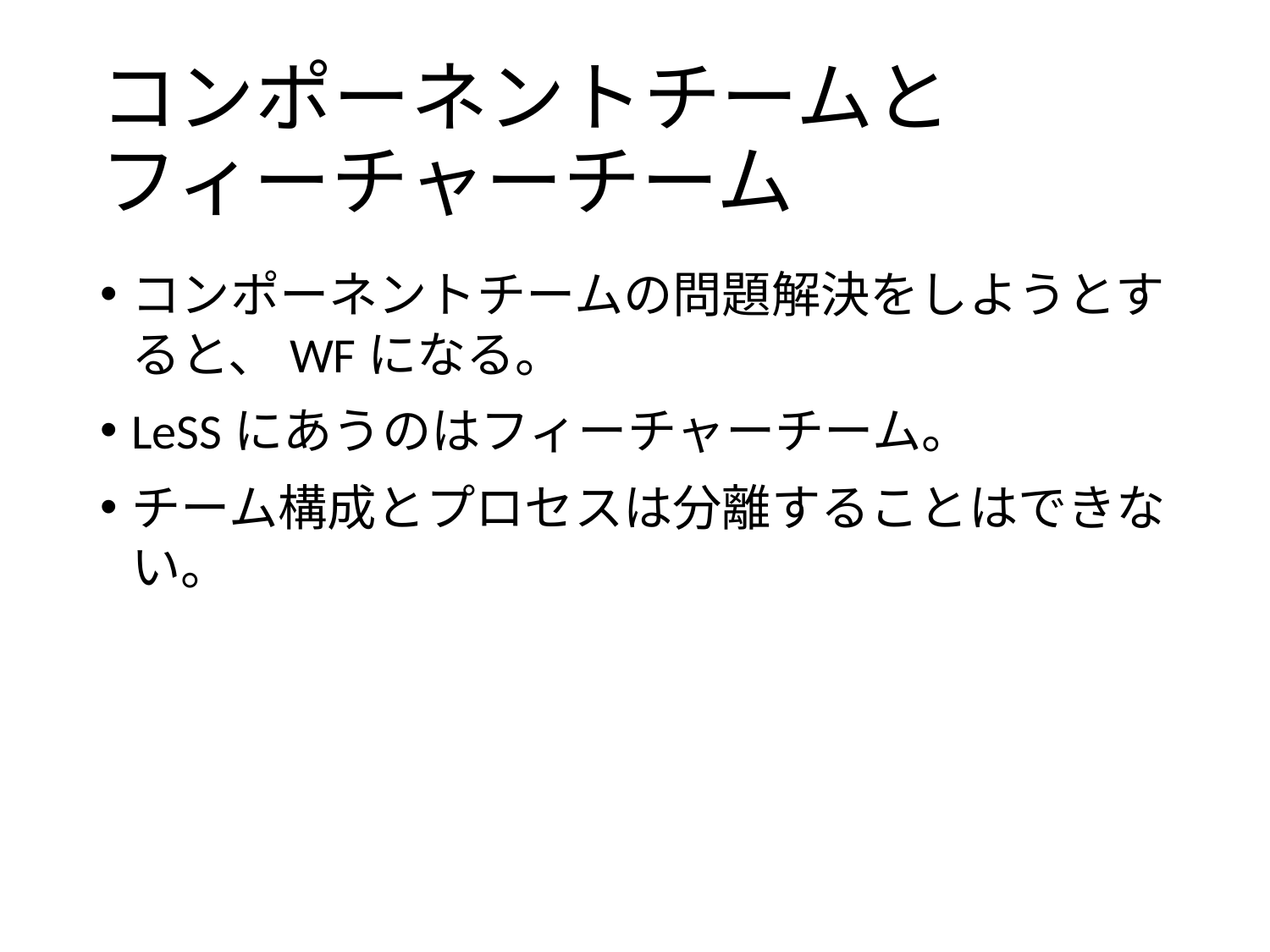

# コンポーネントチームとフィーチャーチーム
コンポーネントチームの問題解決をしようとすると、WFになる。
LeSSにあうのはフィーチャーチーム。
チーム構成とプロセスは分離することはできない。